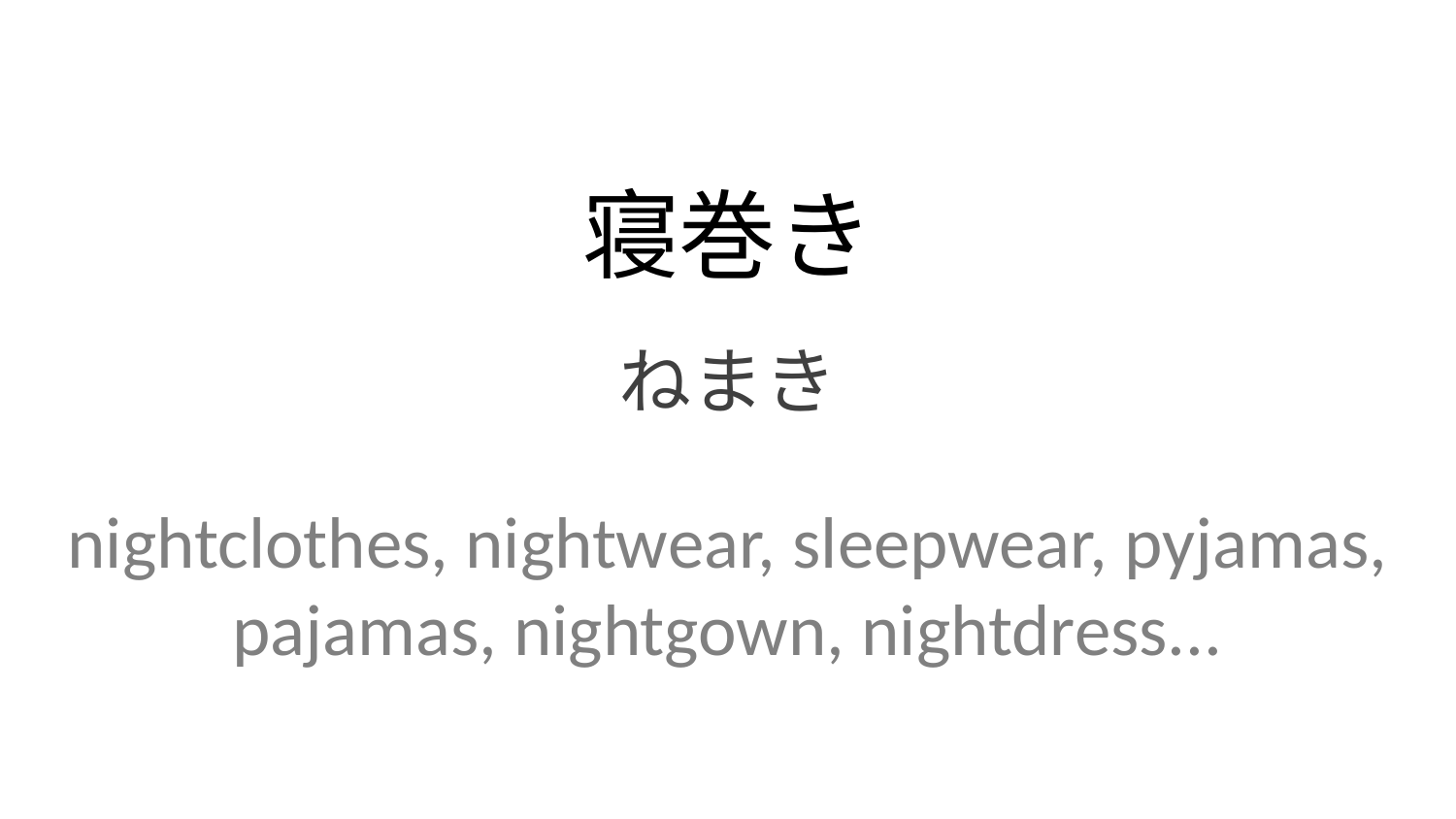

寝巻き

ねまき
nightclothes, nightwear, sleepwear, pyjamas, pajamas, nightgown, nightdress...